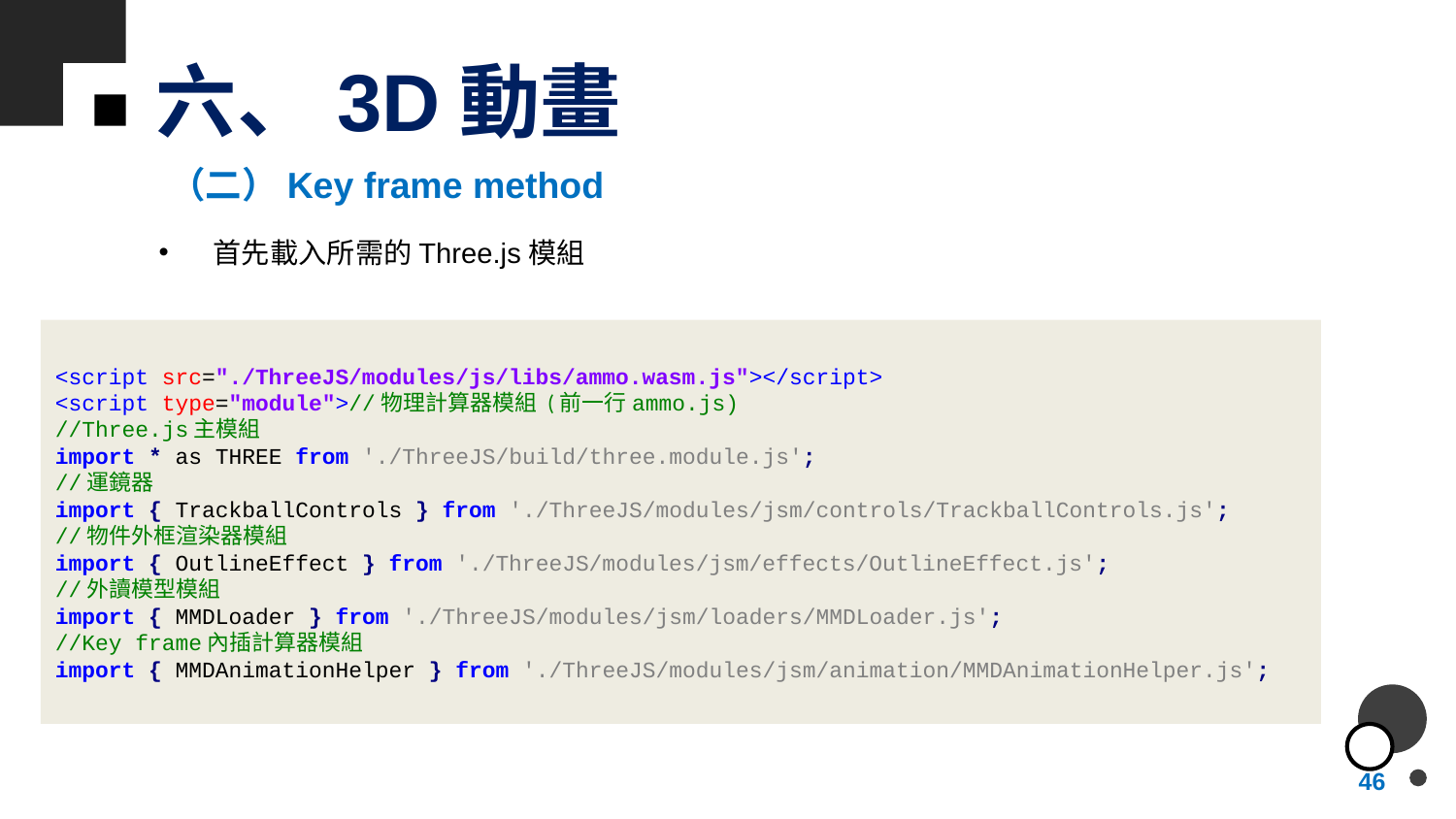

# 六、3D動畫
（二）Key frame method
首先載入所需的Three.js模組
<script src="./ThreeJS/modules/js/libs/ammo.wasm.js"></script>
<script type="module">//物理計算器模組 (前一行ammo.js)
//Three.js主模組
import * as THREE from './ThreeJS/build/three.module.js';
//運鏡器
import { TrackballControls } from './ThreeJS/modules/jsm/controls/TrackballControls.js';
//物件外框渲染器模組
import { OutlineEffect } from './ThreeJS/modules/jsm/effects/OutlineEffect.js';
//外讀模型模組
import { MMDLoader } from './ThreeJS/modules/jsm/loaders/MMDLoader.js';
//Key frame內插計算器模組
import { MMDAnimationHelper } from './ThreeJS/modules/jsm/animation/MMDAnimationHelper.js';

46